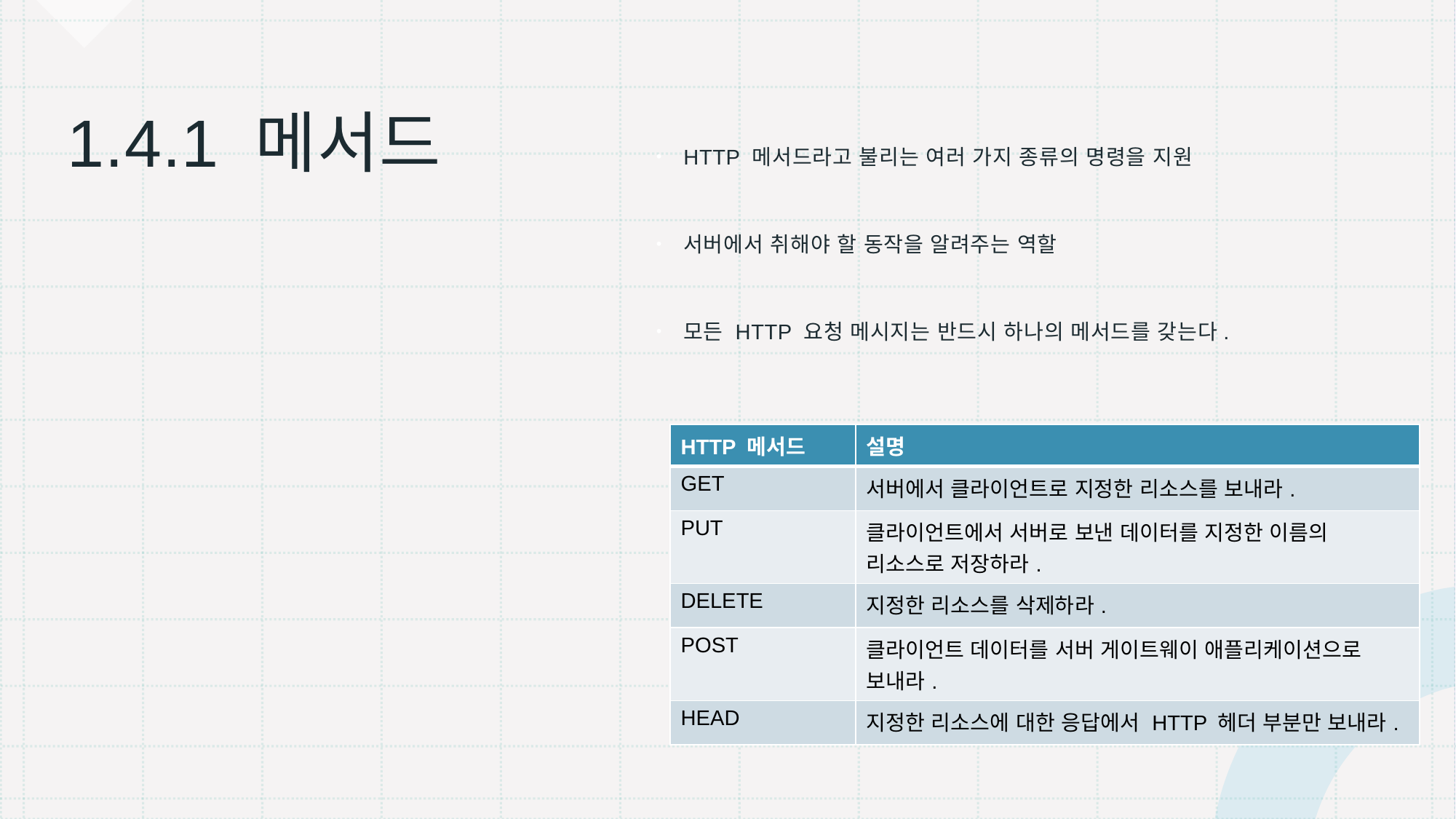

# 1.4.1 메서드
HTTP 메서드라고 불리는 여러 가지 종류의 명령을 지원

서버에서 취해야 할 동작을 알려주는 역할

모든 HTTP 요청 메시지는 반드시 하나의 메서드를 갖는다.

| HTTP 메서드 | 설명 |
| --- | --- |
| GET | 서버에서 클라이언트로 지정한 리소스를 보내라. |
| PUT | 클라이언트에서 서버로 보낸 데이터를 지정한 이름의 리소스로 저장하라. |
| DELETE | 지정한 리소스를 삭제하라. |
| POST | 클라이언트 데이터를 서버 게이트웨이 애플리케이션으로 보내라. |
| HEAD | 지정한 리소스에 대한 응답에서 HTTP 헤더 부분만 보내라. |